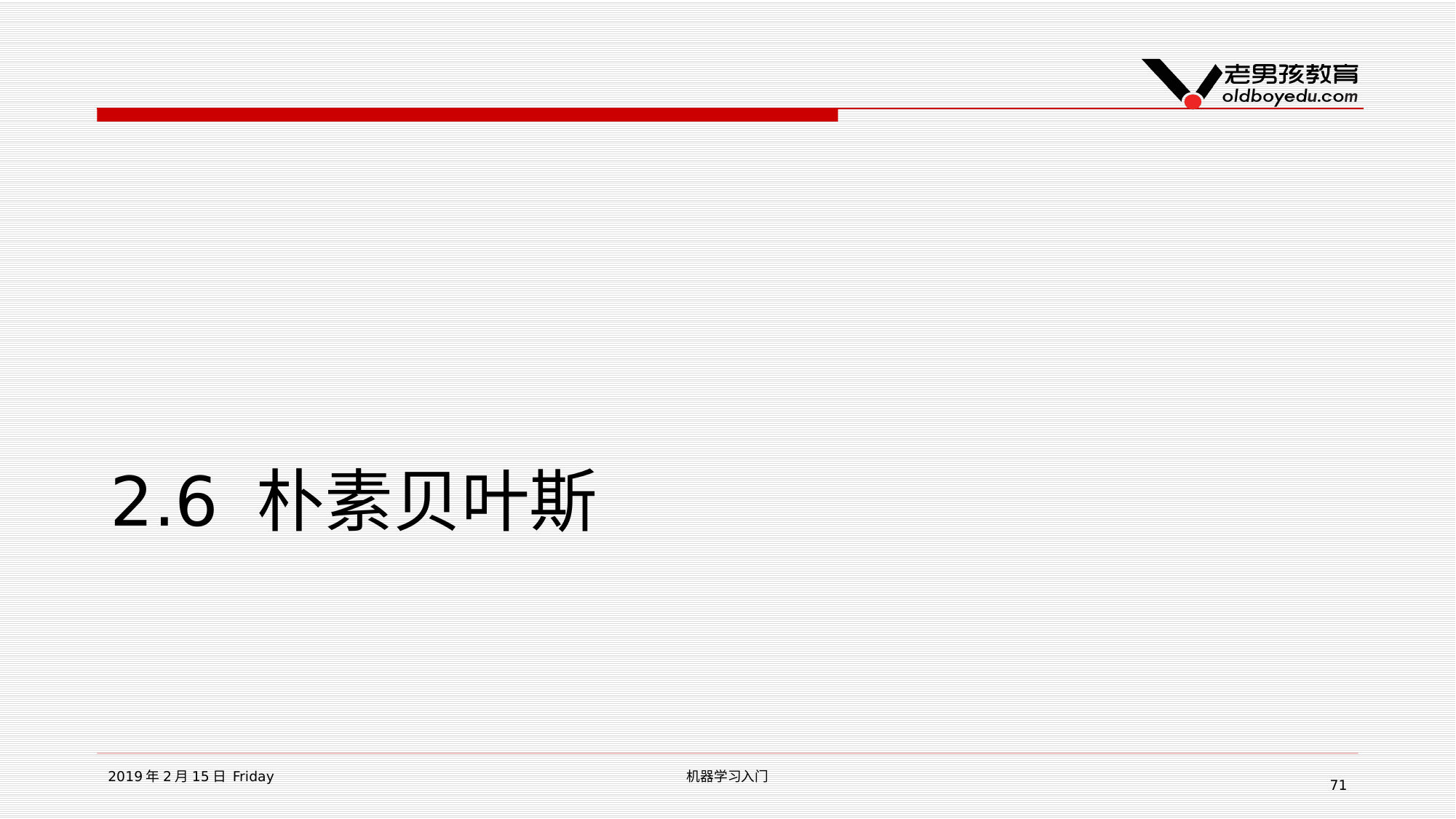

# 2.6 朴素贝叶斯

2019年2月15日 Friday
机器学习入门
71